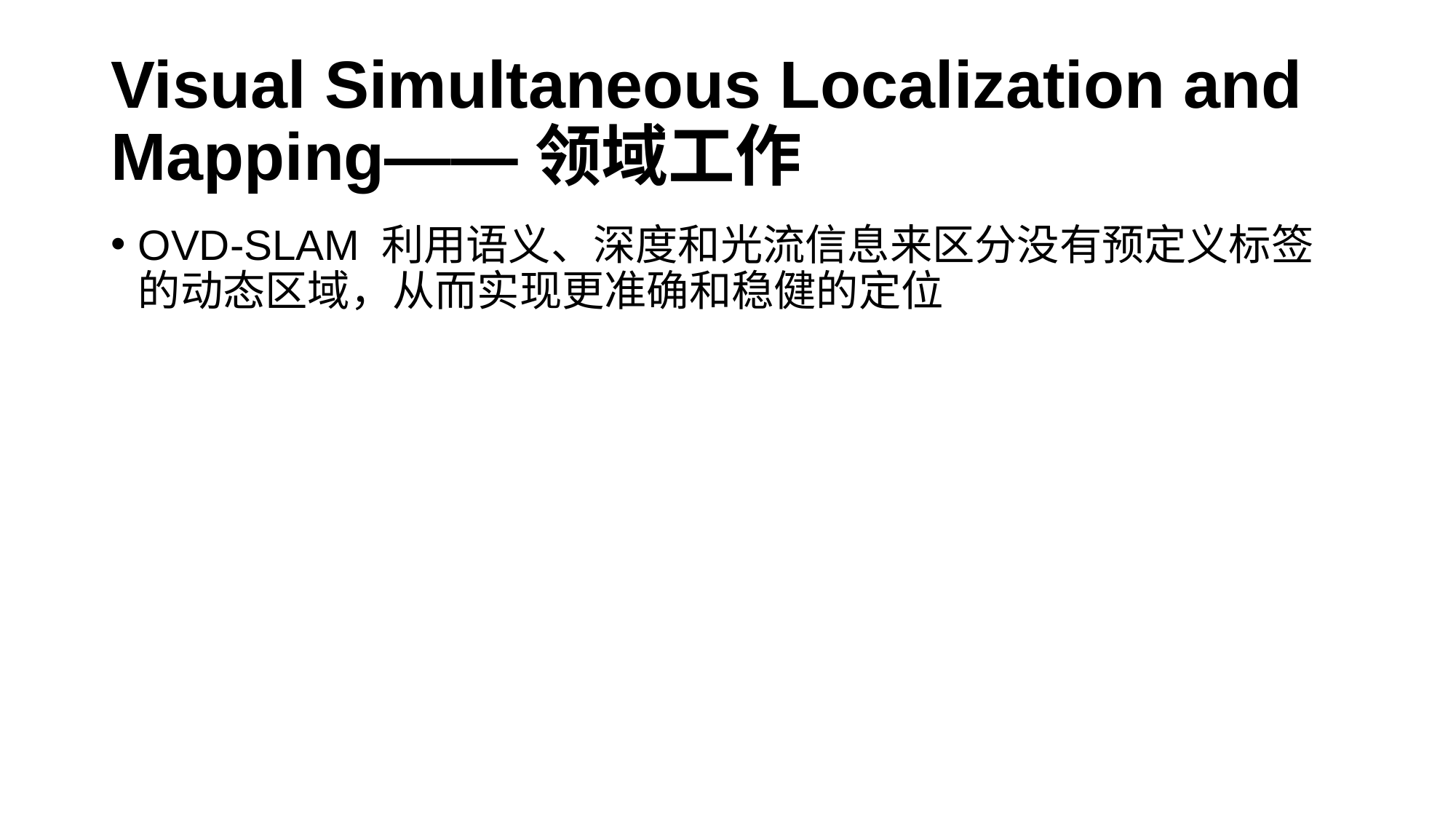

# Visual Simultaneous Localization and Mapping——领域工作
OVD-SLAM 利用语义、深度和光流信息来区分没有预定义标签的动态区域，从而实现更准确和稳健的定位